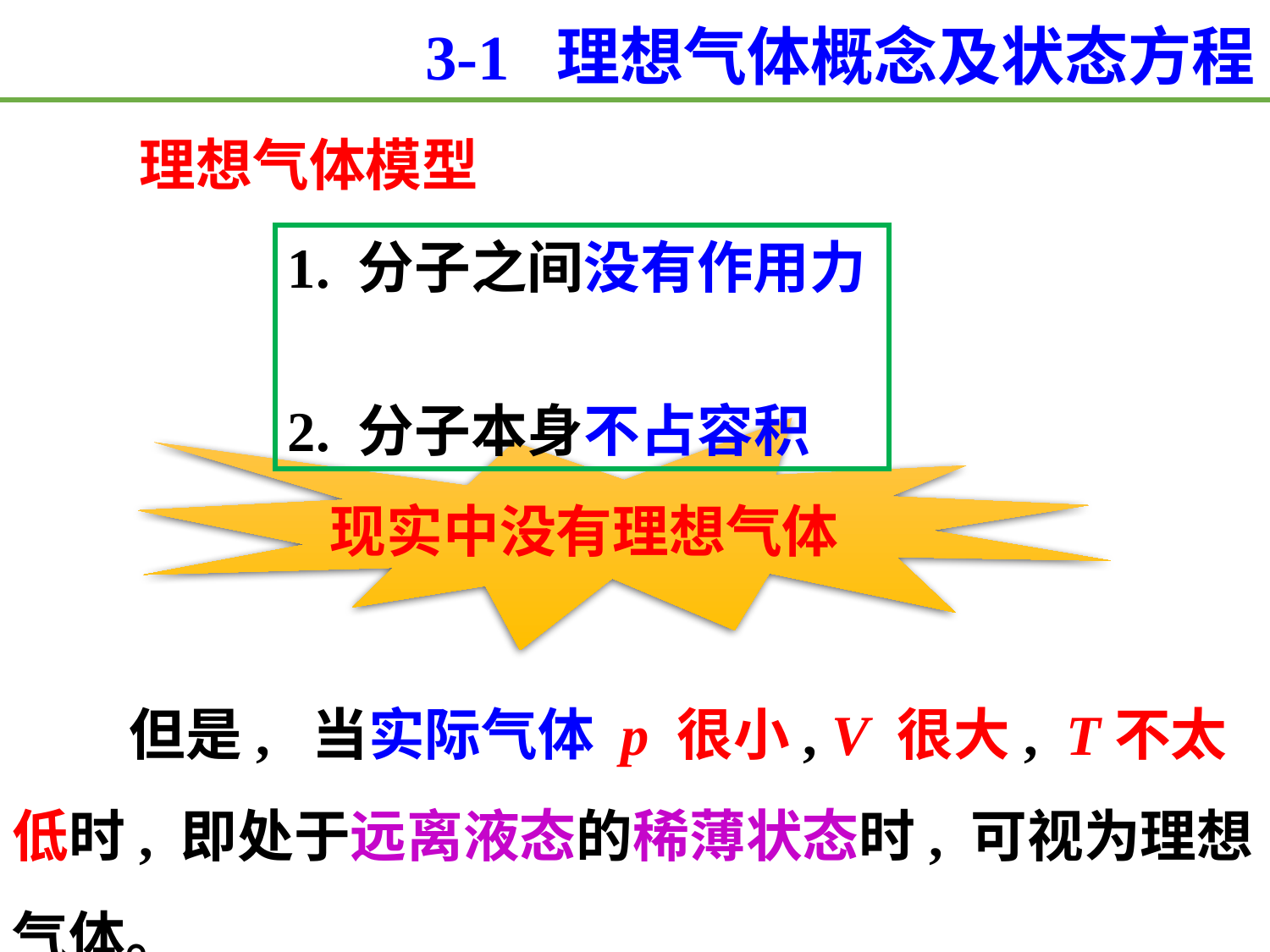

3-1  理想气体概念及状态方程
理想气体模型
1. 分子之间没有作用力
2. 分子本身不占容积

现实中没有理想气体
        但是,  当实际气体 p 很小, V 很大,  T不太低时, 即处于远离液态的稀薄状态时, 可视为理想气体。